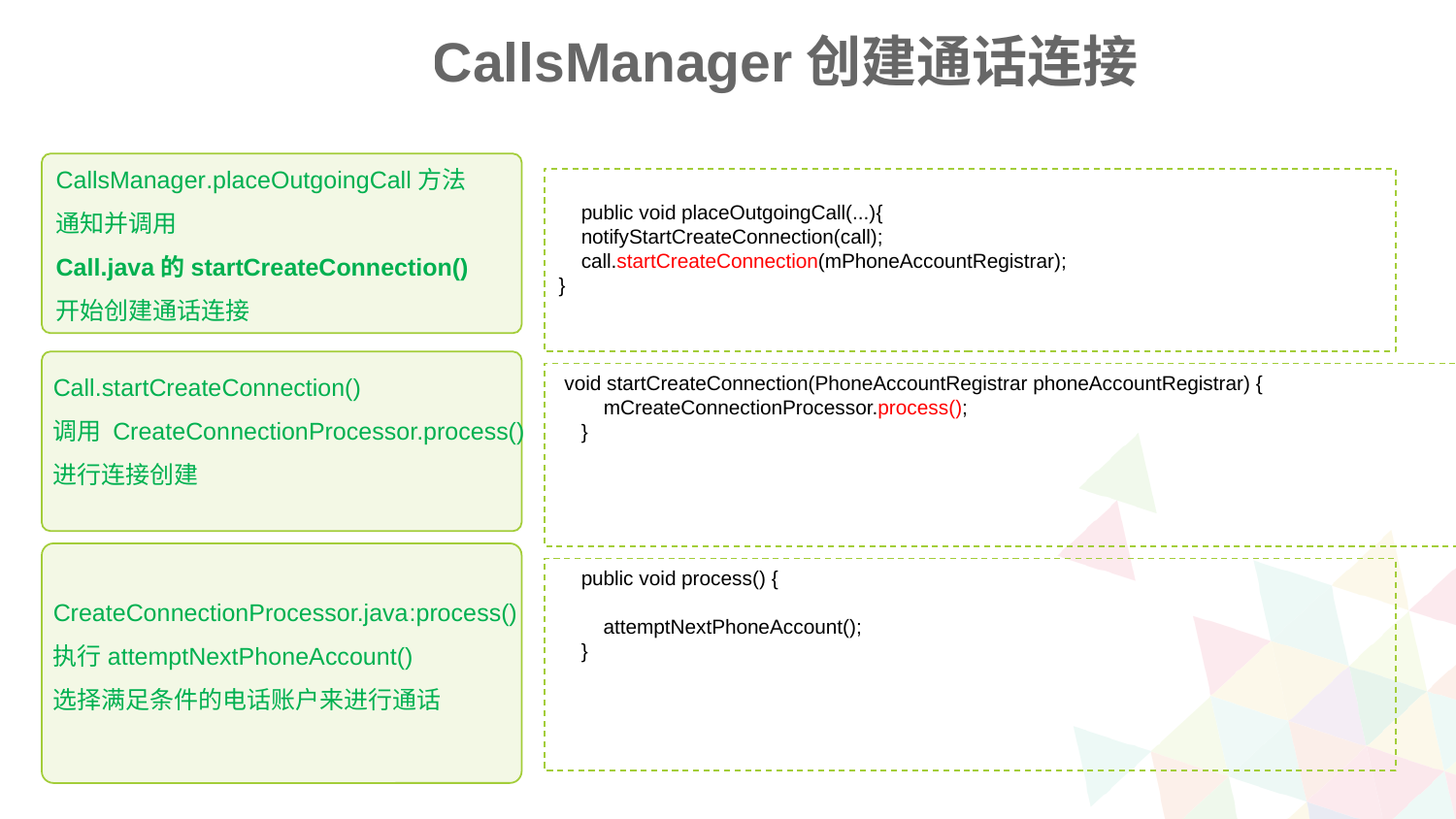

CallsManager创建通话连接
CallsManager.placeOutgoingCall方法
通知并调用
Call.java的startCreateConnection()
开始创建通话连接

    public void placeOutgoingCall(...){
    notifyStartCreateConnection(call);
    call.startCreateConnection(mPhoneAccountRegistrar);
}
Call.startCreateConnection()
调用 CreateConnectionProcessor.process()
进行连接创建

 void startCreateConnection(PhoneAccountRegistrar phoneAccountRegistrar) {
        mCreateConnectionProcessor.process();
    }

    public void process() {

        attemptNextPhoneAccount();
    }
CreateConnectionProcessor.java:process()
执行attemptNextPhoneAccount()
选择满足条件的电话账户来进行通话